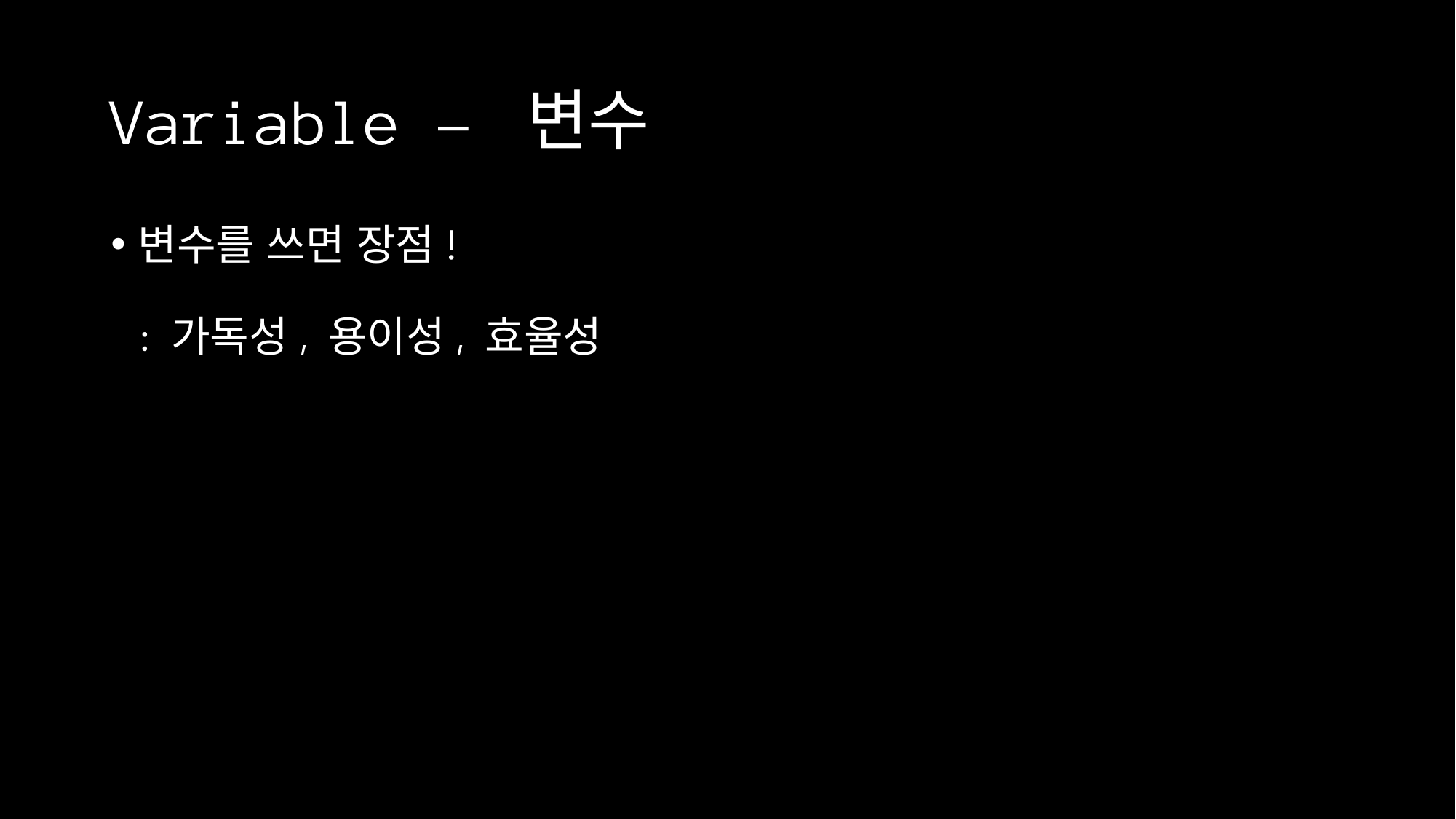

# Variable - 변수
변수를 쓰면 장점!
: 가독성, 용이성, 효율성